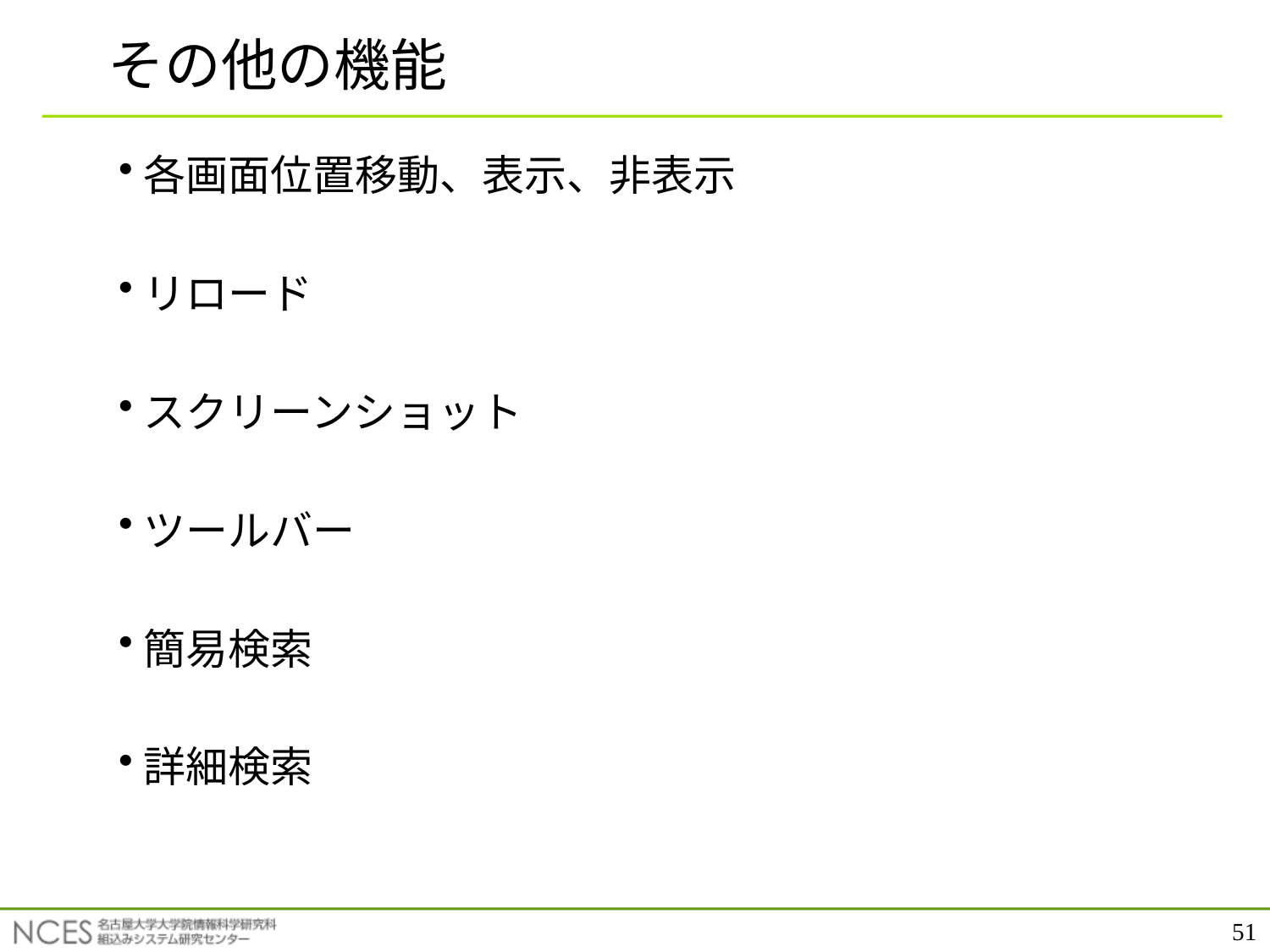

# その他の機能
各画面位置移動、表示、非表示

リロード

スクリーンショット

ツールバー

簡易検索

詳細検索
51